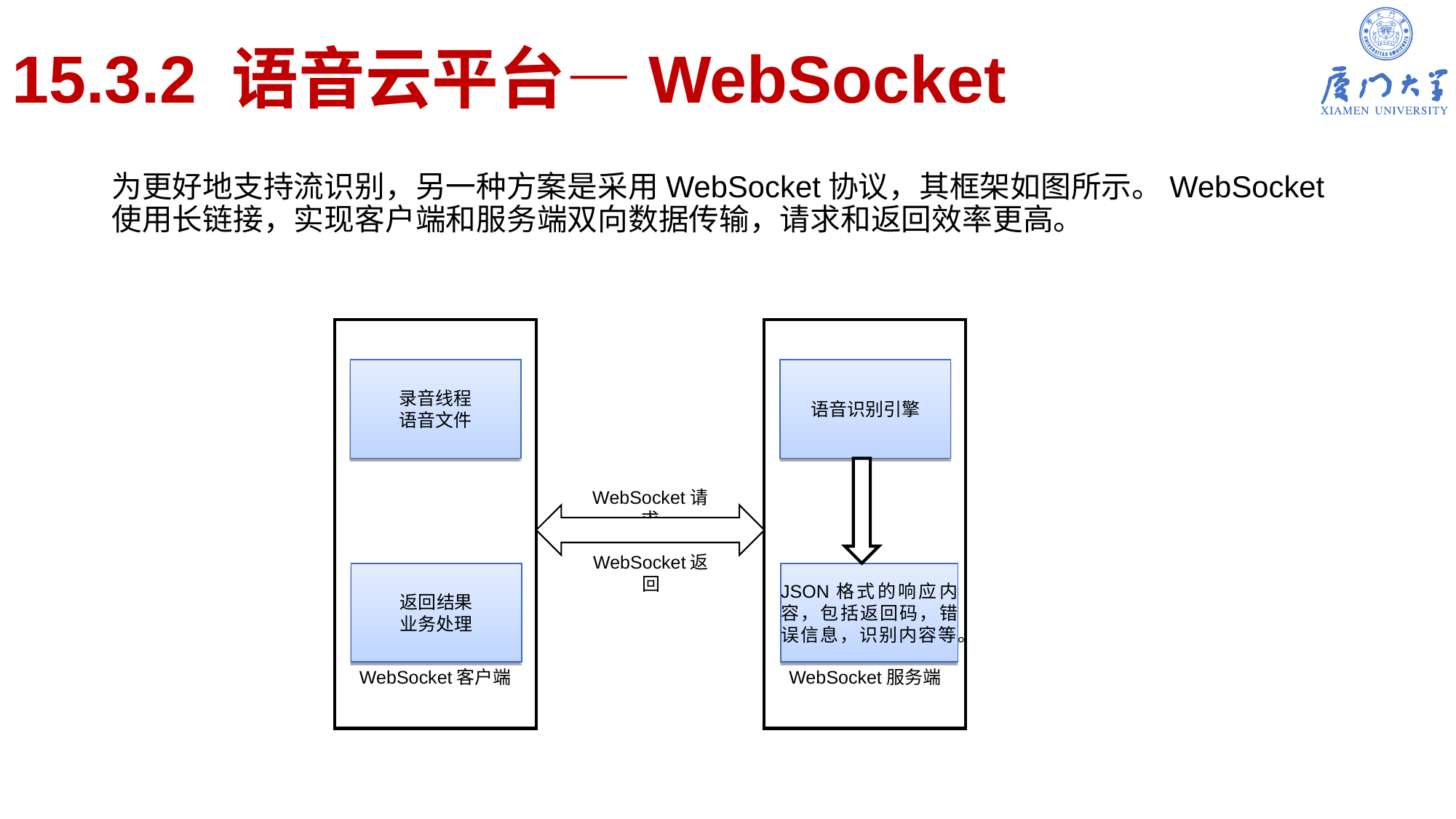

# 15.3.2 语音云平台—WebSocket
为更好地支持流识别，另一种方案是采用WebSocket协议，其框架如图所示。WebSocket使用长链接，实现客户端和服务端双向数据传输，请求和返回效率更高。

WebSocket客户端

WebSocket服务端
录音线程
语音文件
语音识别引擎

WebSocket请求
返回结果
业务处理
JSON格式的响应内容，包括返回码，错误信息，识别内容等。

WebSocket返回